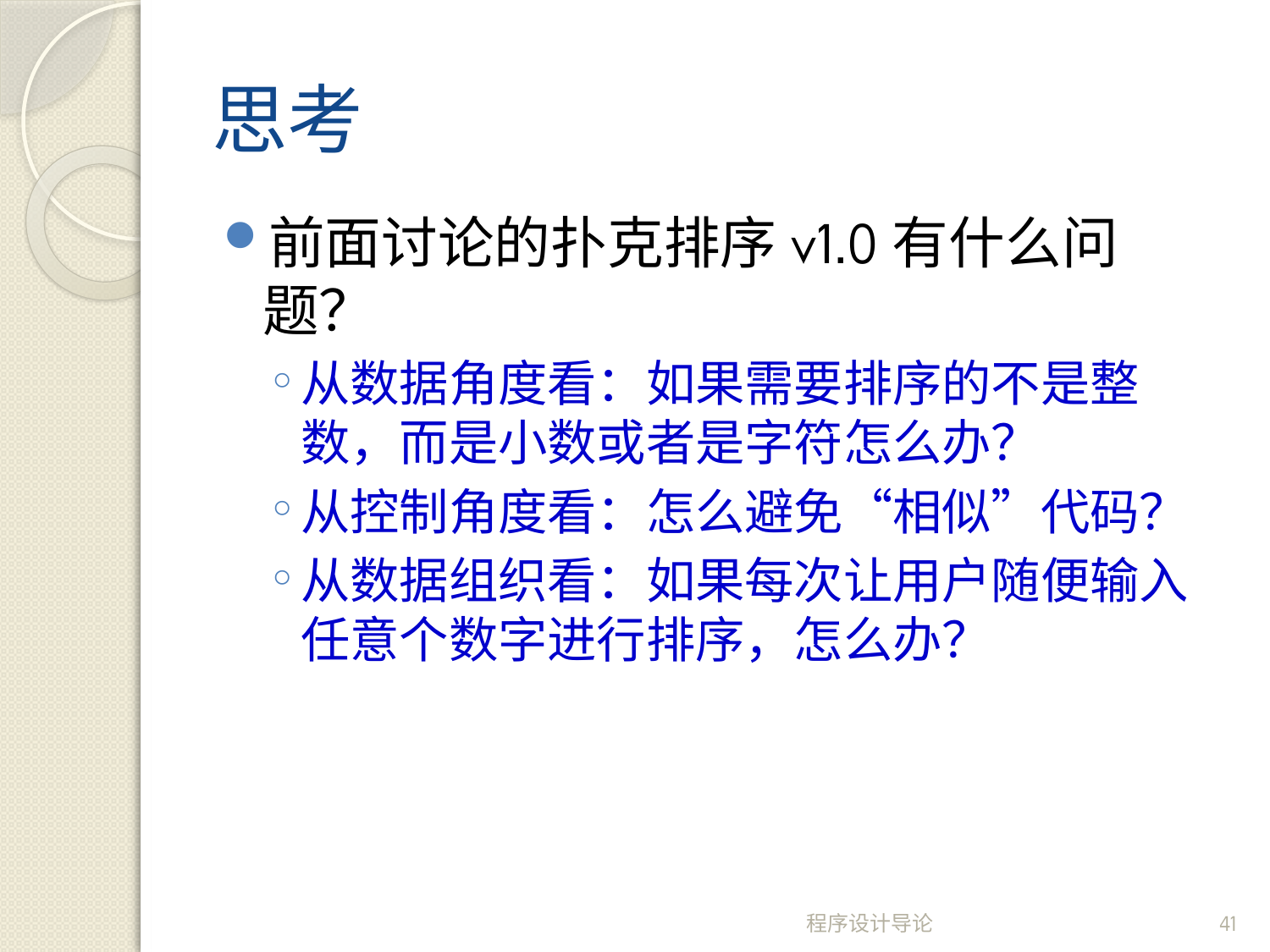

# 思考
前面讨论的扑克排序v1.0有什么问题？
从数据角度看：如果需要排序的不是整数，而是小数或者是字符怎么办？
从控制角度看：怎么避免“相似”代码？
从数据组织看：如果每次让用户随便输入任意个数字进行排序，怎么办？
程序设计导论
41